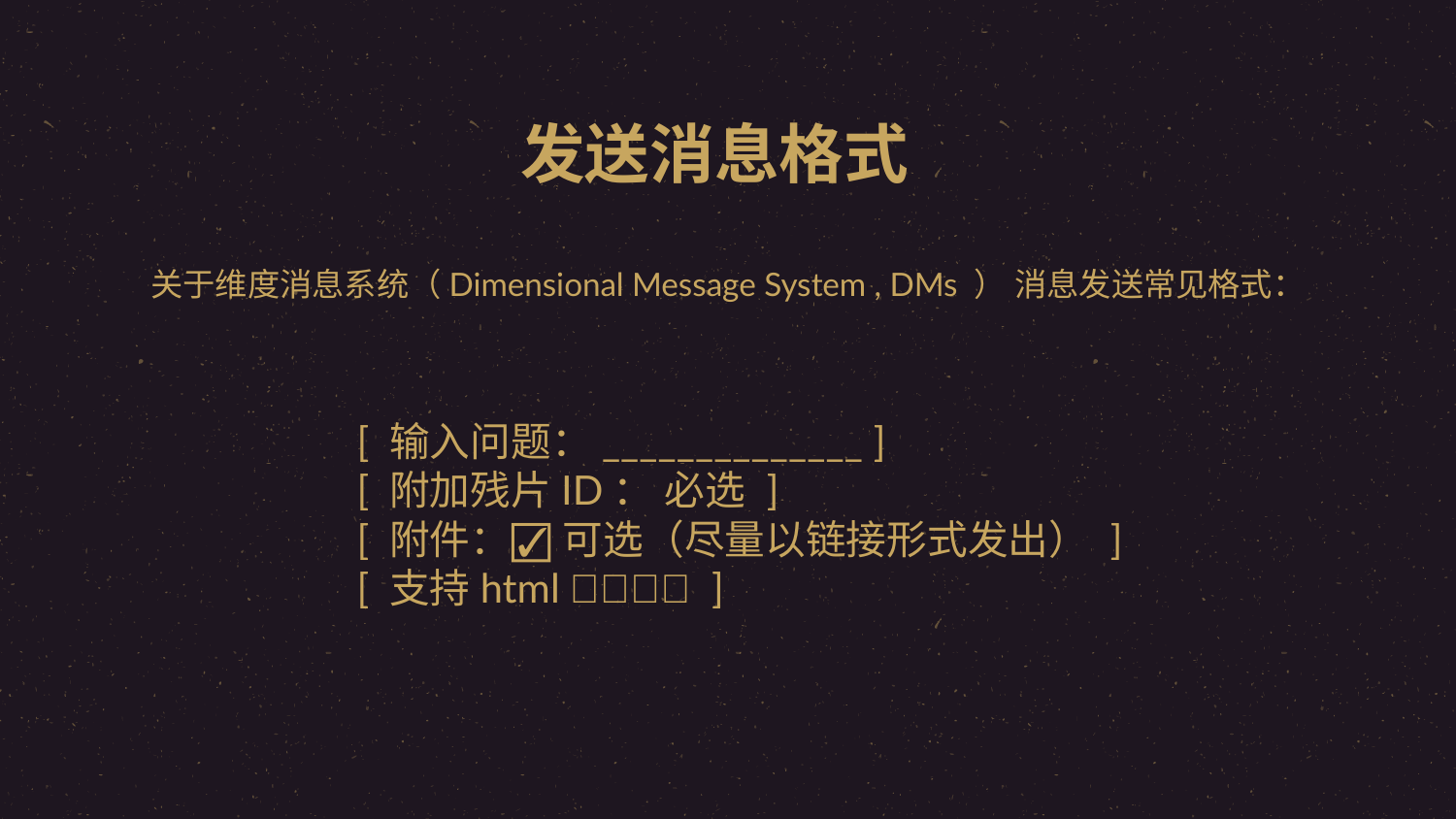

# 发送消息格式
关于维度消息系统（Dimensional Message System , DMs ）​​ 消息发送常见格式：

[ 输入问题：______________ ]
[ 附加残片ID：☑ 必选 ]
[ 附件：☑ 可选（尽量以链接形式发出） ]
[ 支持html格式文本 ]